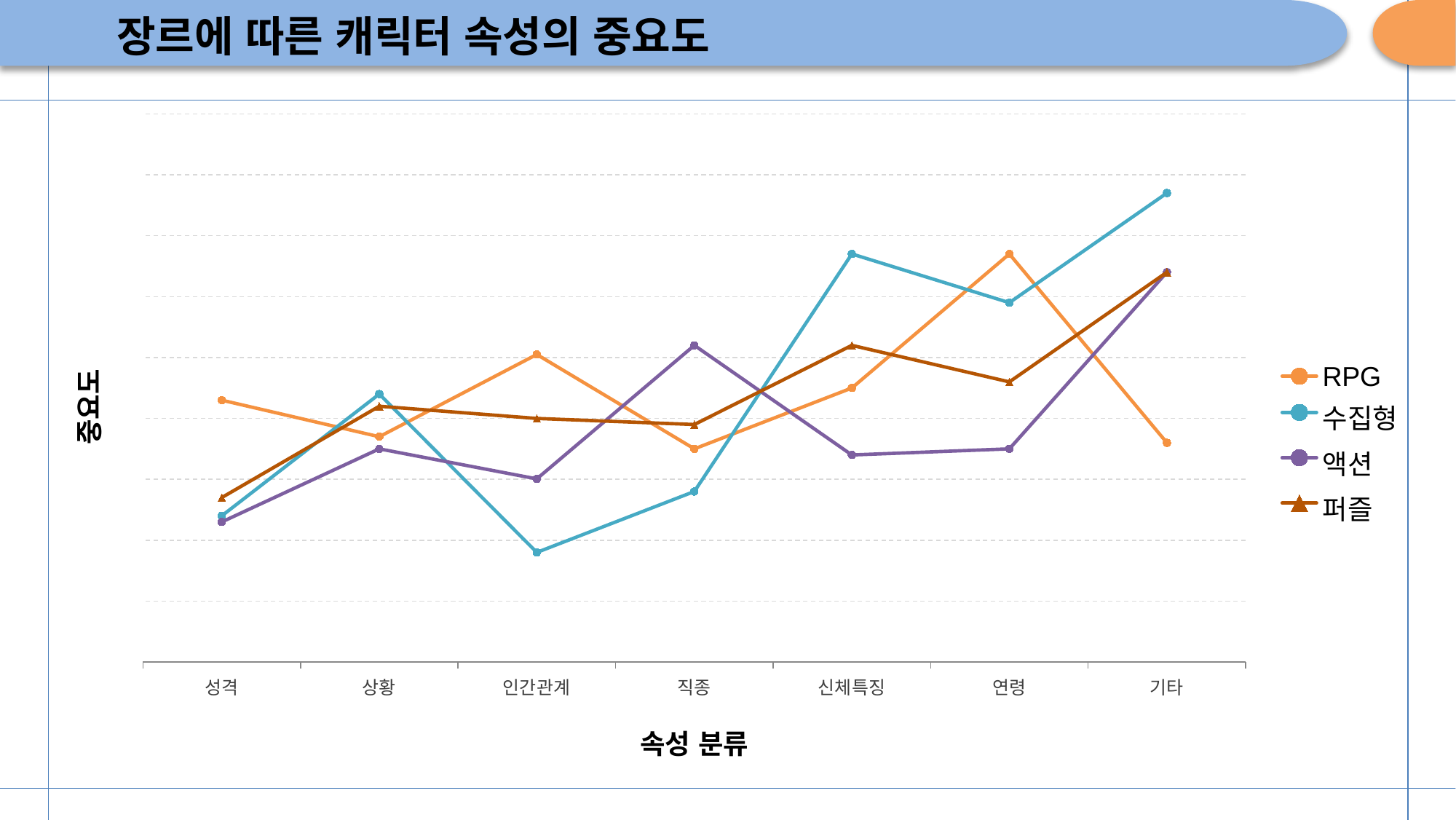

# 장르에 따른 캐릭터 속성의 중요도

### Chart

| Category | RPG | 수집형 | 액션 | 퍼즐 |
|---|---|---|---|---|
| 성격 | 4300.0 | 2400.0 | 2300.0 | 2700.0 |
| 상황 | 3700.0 | 4400.0 | 3500.0 | 4200.0 |
| 인간관계 | 5050.0 | 1800.0 | 3007.0 | 4000.0 |
| 직종 | 3500.0 | 2800.0 | 5200.0 | 3900.0 |
| 신체특징 | 4500.0 | 6700.0 | 3400.0 | 5200.0 |
| 연령 | 6700.0 | 5900.0 | 3500.0 | 4600.0 |
| 기타 | 3600.0 | 7700.0 | 6400.0 | 6400.0 |